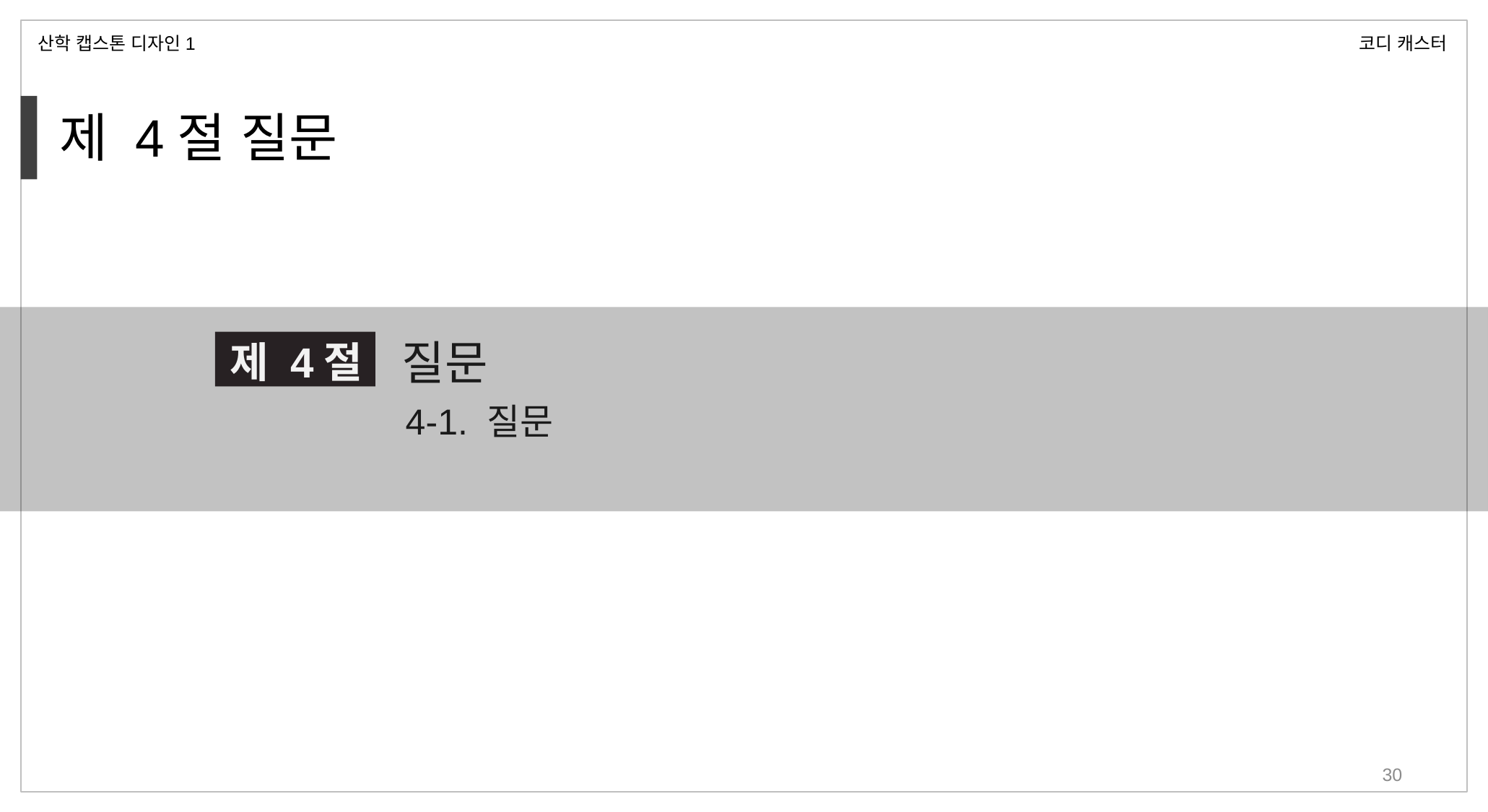

산학 캡스톤 디자인1
코디 캐스터

제 4절 질문

질문
제 4절

4-1. 질문
30